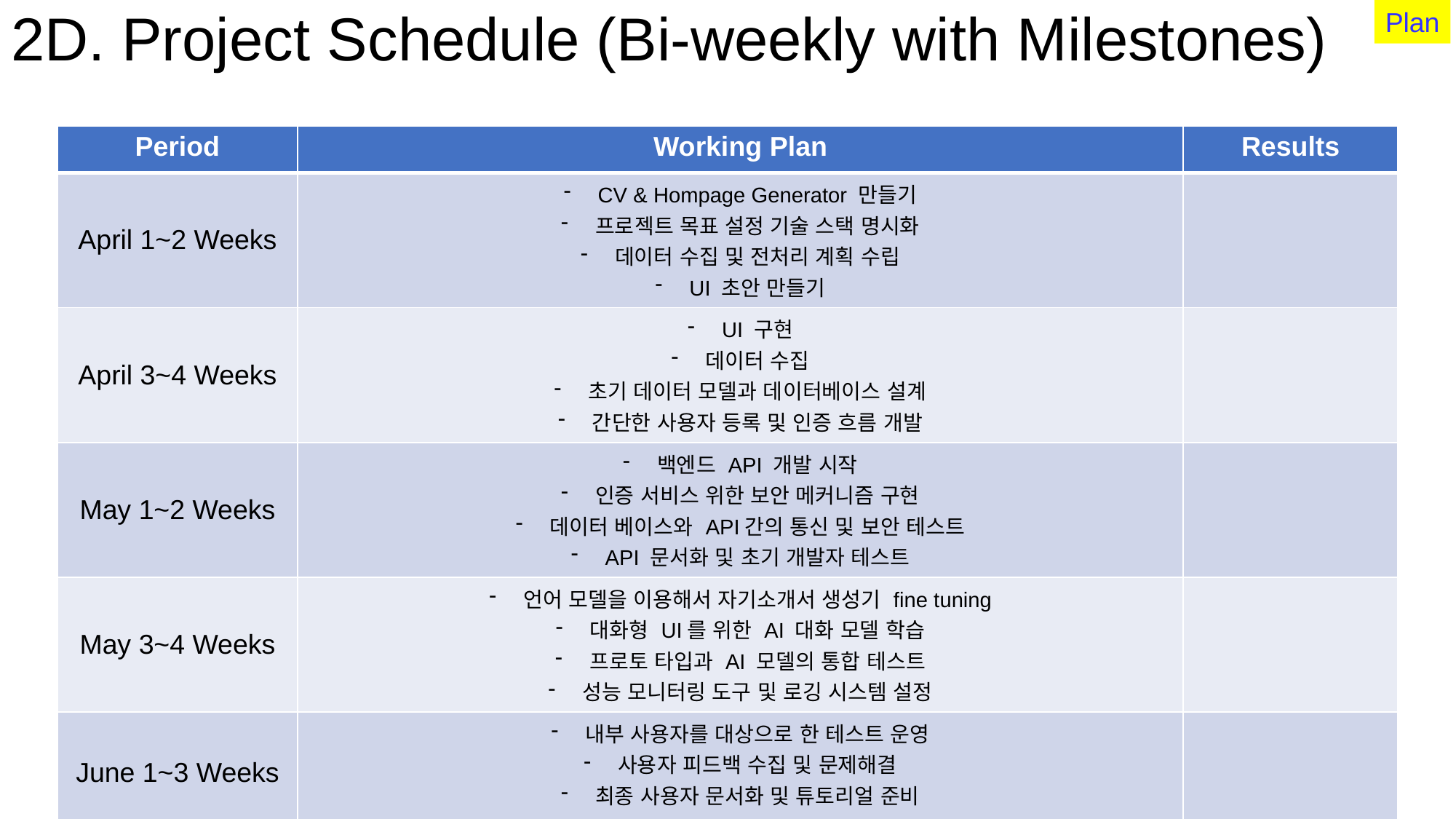

# 2D. Project Schedule (Bi-weekly with Milestones)
12
Plan
| Period | Working Plan | Results |
| --- | --- | --- |
| April 1~2 Weeks | CV & Hompage Generator 만들기 프로젝트 목표 설정 기술 스택 명시화 데이터 수집 및 전처리 계획 수립 UI 초안 만들기 |  |
| April 3~4 Weeks | UI 구현 데이터 수집 초기 데이터 모델과 데이터베이스 설계 간단한 사용자 등록 및 인증 흐름 개발 |  |
| May 1~2 Weeks | 백엔드 API 개발 시작 인증 서비스 위한 보안 메커니즘 구현 데이터 베이스와 API간의 통신 및 보안 테스트 API 문서화 및 초기 개발자 테스트 |  |
| May 3~4 Weeks | 언어 모델을 이용해서 자기소개서 생성기 fine tuning 대화형 UI를 위한 AI 대화 모델 학습 프로토 타입과 AI 모델의 통합 테스트 성능 모니터링 도구 및 로깅 시스템 설정 |  |
| June 1~3 Weeks | 내부 사용자를 대상으로 한 테스트 운영 사용자 피드백 수집 및 문제해결 최종 사용자 문서화 및 튜토리얼 준비 |  |